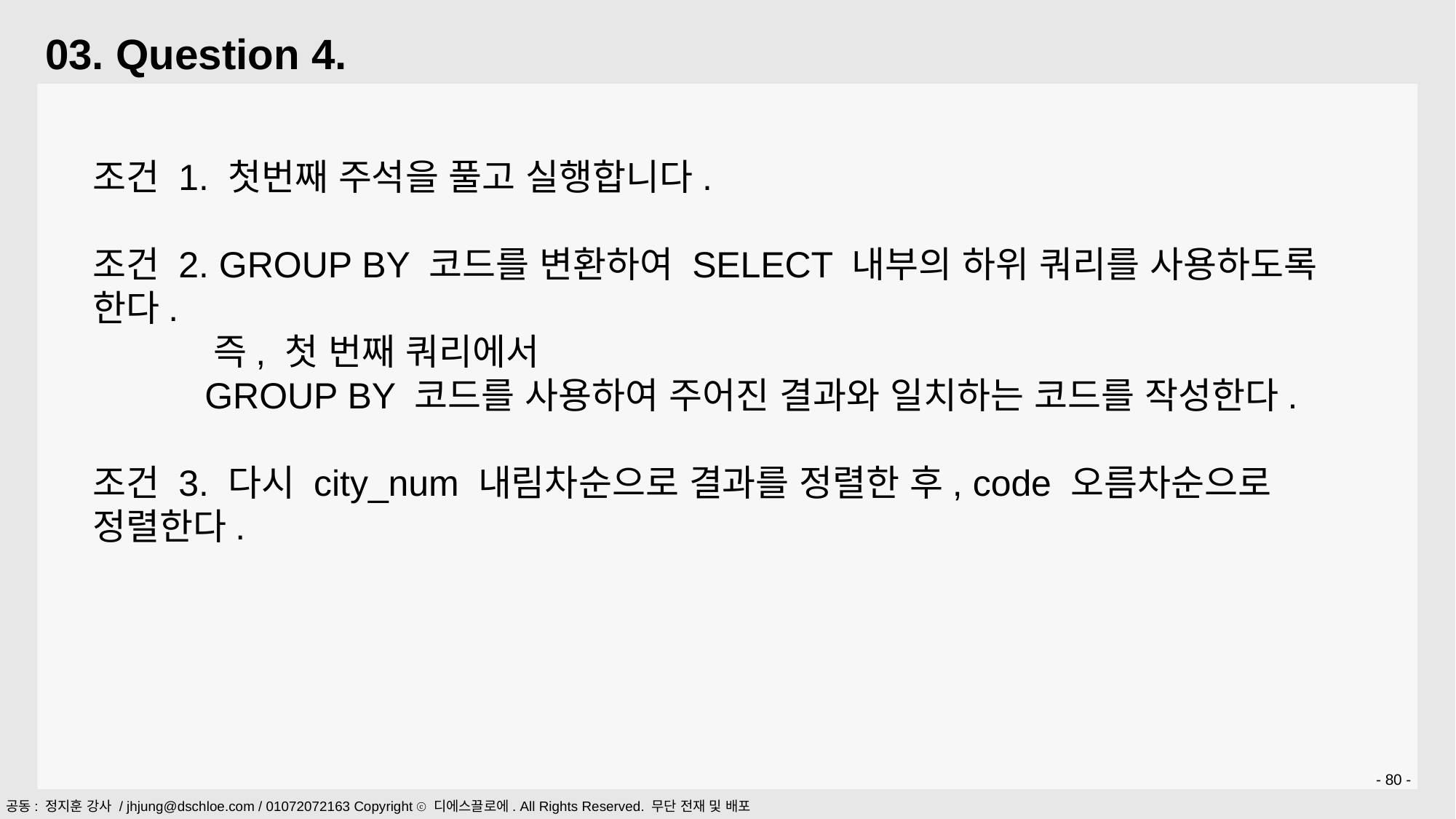

03. Question 4.
조건 1. 첫번째 주석을 풀고 실행합니다.

조건 2. GROUP BY 코드를 변환하여 SELECT 내부의 하위 쿼리를 사용하도록 한다.
           즉, 첫 번째 쿼리에서
           GROUP BY 코드를 사용하여 주어진 결과와 일치하는 코드를 작성한다.

조건 3. 다시 city_num 내림차순으로 결과를 정렬한 후, code 오름차순으로 정렬한다.
- 80 -